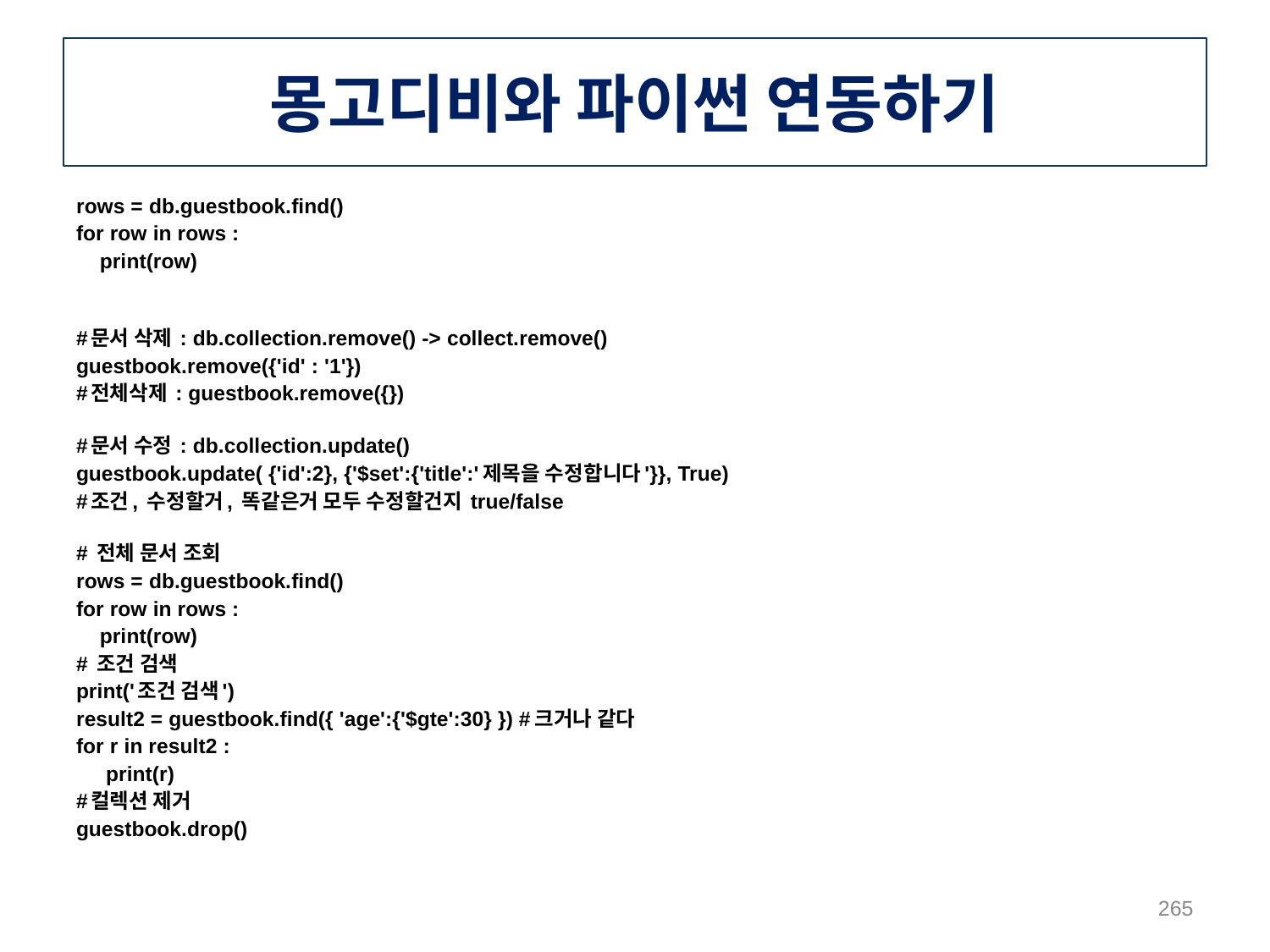

# 몽고디비와 파이썬 연동하기
rows = db.guestbook.find()
for row in rows :
    print(row)
#문서 삭제 : db.collection.remove() -> collect.remove()
guestbook.remove({'id' : '1'})
#전체삭제 : guestbook.remove({})
#문서 수정 : db.collection.update()
guestbook.update( {'id':2}, {'$set':{'title':'제목을 수정합니다'}}, True)
#조건, 수정할거, 똑같은거 모두 수정할건지 true/false
# 전체 문서 조회
rows = db.guestbook.find()
for row in rows :
    print(row)
# 조건 검색
print('조건 검색')
result2 = guestbook.find({ 'age':{'$gte':30} }) #크거나 같다
for r in result2 :
     print(r)
#컬렉션 제거
guestbook.drop()
265